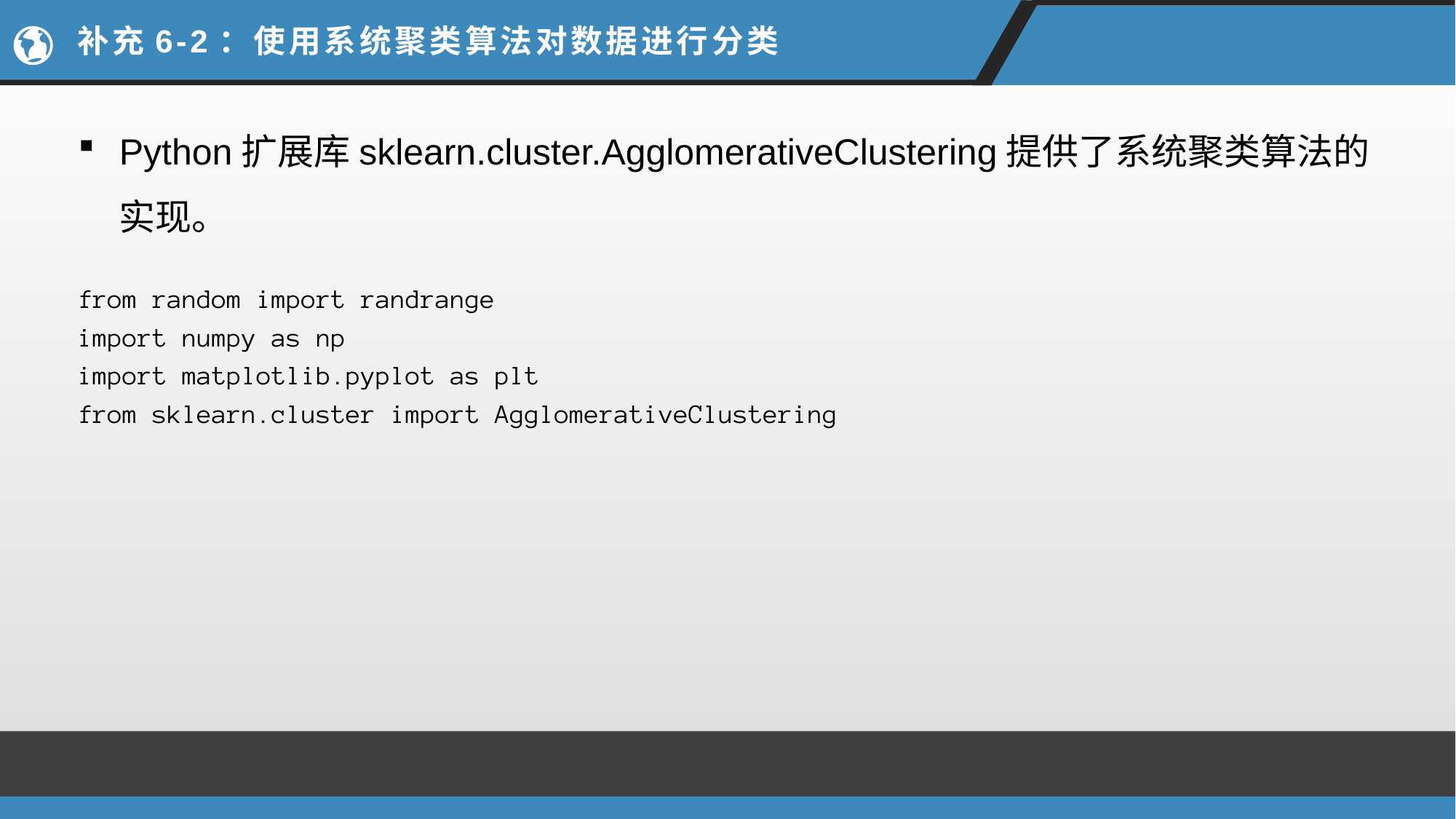

# 补充6-2：使用系统聚类算法对数据进行分类

Python扩展库sklearn.cluster.AgglomerativeClustering提供了系统聚类算法的实现。

from random import randrange
import numpy as np
import matplotlib.pyplot as plt
from sklearn.cluster import AgglomerativeClustering